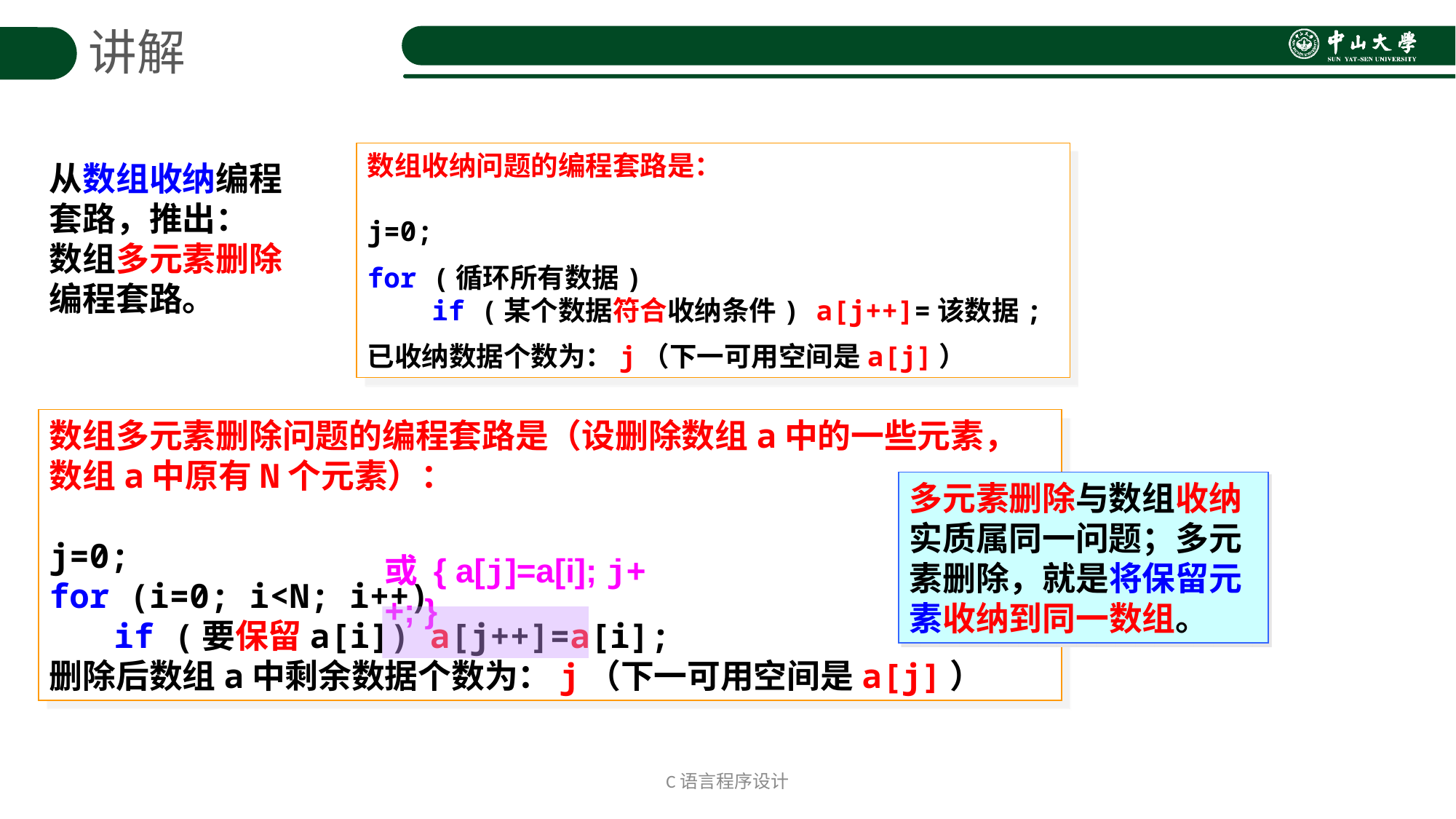

讲解
数组收纳问题的编程套路是：
j=0;
for (循环所有数据)
	if (某个数据符合收纳条件) a[j++]=该数据;
已收纳数据个数为：j（下一可用空间是a[j]）
从数组收纳编程套路，推出：
数组多元素删除编程套路。
数组多元素删除问题的编程套路是（设删除数组a中的一些元素，数组a中原有N个元素）：
j=0;
for (i=0; i<N; i++)
	if (要保留a[i]) a[j++]=a[i];
删除后数组a中剩余数据个数为：j（下一可用空间是a[j]）
多元素删除与数组收纳 实质属同一问题；多元 素删除，就是将保留元 素收纳到同一数组。
或 { a[j]=a[i]; j++; }

C语言程序设计
45